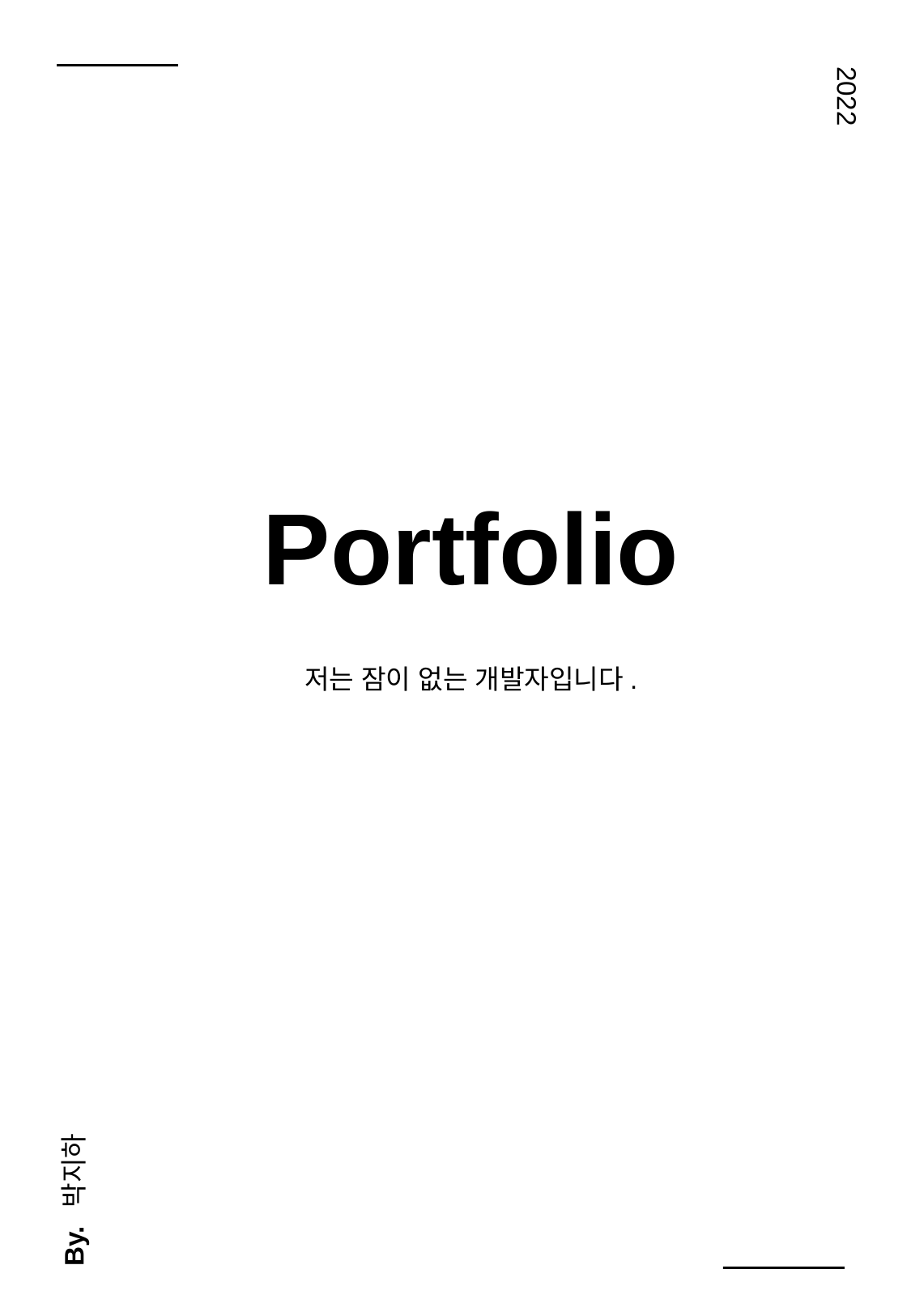

2022
Portfolio
저는 잠이 없는 개발자입니다.
박지하
By.